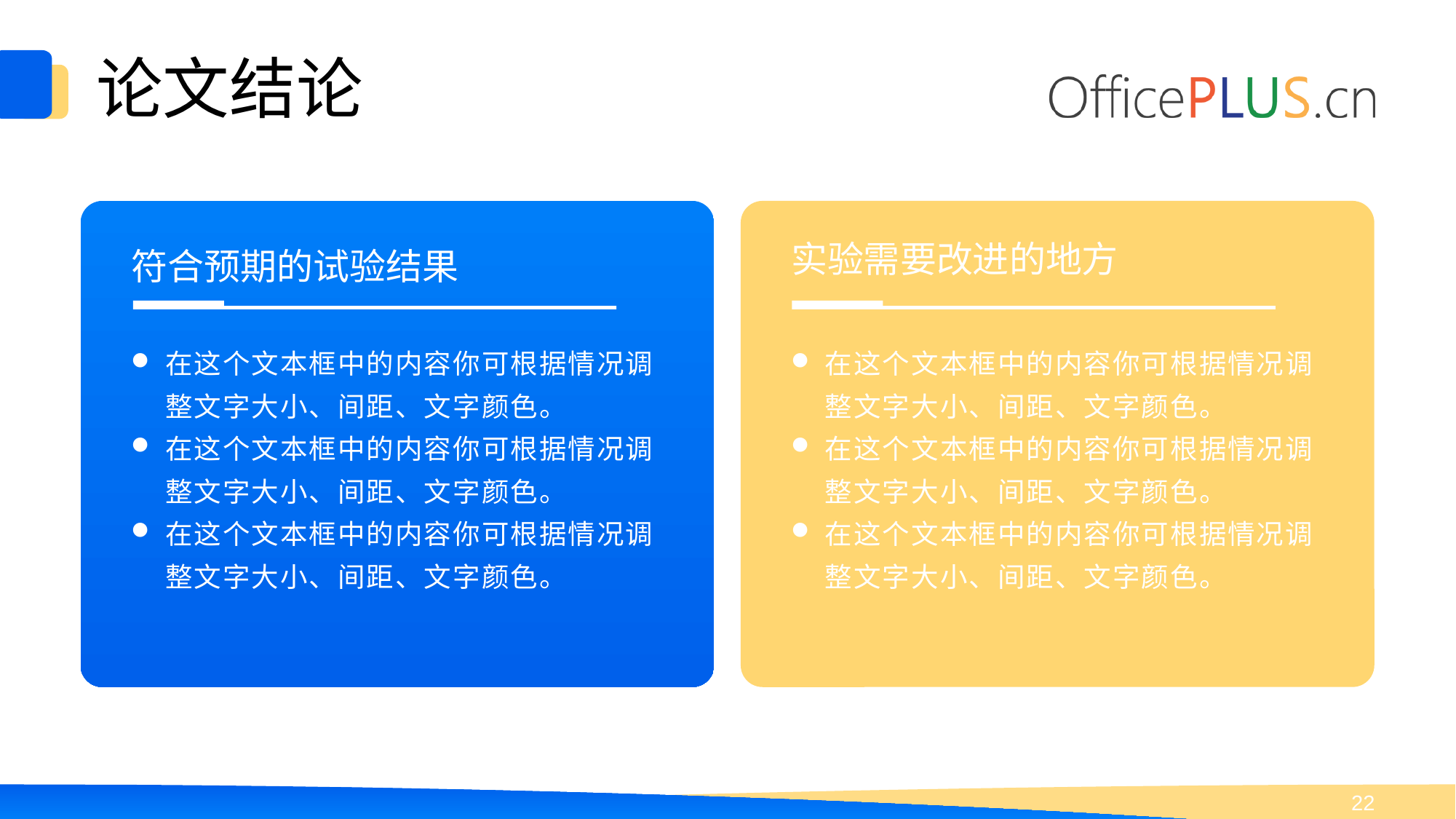

论文结论

实验需要改进的地方
符合预期的试验结果

在这个文本框中的内容你可根据情况调整文字大小、间距、文字颜色。
在这个文本框中的内容你可根据情况调整文字大小、间距、文字颜色。
在这个文本框中的内容你可根据情况调整文字大小、间距、文字颜色。

在这个文本框中的内容你可根据情况调整文字大小、间距、文字颜色。
在这个文本框中的内容你可根据情况调整文字大小、间距、文字颜色。
在这个文本框中的内容你可根据情况调整文字大小、间距、文字颜色。